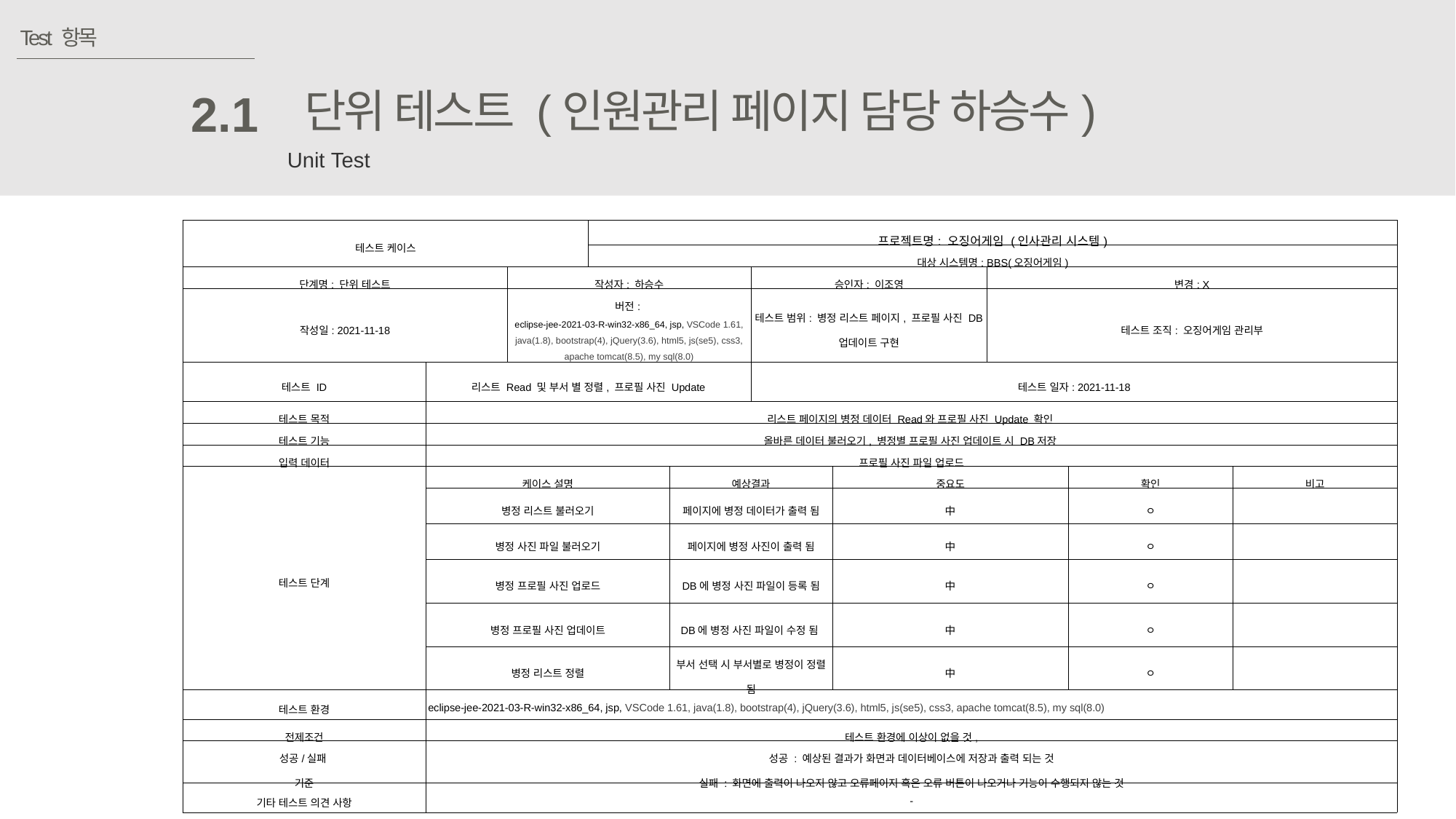

Test 항목
단위 테스트 (인원관리 페이지 담당 하승수)
2.1
Unit Test

| 테스트 케이스 |  |  | 프로젝트명: 오징어게임 (인사관리 시스템) |  |  |  |  |  |  |
| --- | --- | --- | --- | --- | --- | --- | --- | --- | --- |
|  |  |  | 대상 시스템명: BBS(오징어게임) |  |  |  |  |  |  |
| 단계명: 단위 테스트 |  | 작성자: 하승수 |  |  | 승인자: 이조영 |  | 변경: X |  |  |
| 작성일: 2021-11-18 |  | 버전: eclipse-jee-2021-03-R-win32-x86\_64, jsp, VSCode 1.61, java(1.8), bootstrap(4), jQuery(3.6), html5, js(se5), css3, apache tomcat(8.5), my sql(8.0) |  |  | 테스트 범위: 병정 리스트 페이지, 프로필 사진 DB 업데이트 구현 |  | 테스트 조직: 오징어게임 관리부 |  |  |
| 테스트 ID | 리스트 Read 및 부서 별 정렬, 프로필 사진 Update |  |  |  | 테스트 일자: 2021-11-18 |  |  |  |  |
| 테스트 목적 | 리스트 페이지의 병정 데이터 Read와 프로필 사진 Update 확인 |  |  |  |  |  |  |  |  |
| 테스트 기능 | 올바른 데이터 불러오기, 병정별 프로필 사진 업데이트 시 DB저장 |  |  |  |  |  |  |  |  |
| 입력 데이터 | 프로필 사진 파일 업로드 |  |  |  |  |  |  |  |  |
| 테스트 단계 | 케이스 설명 |  |  | 예상결과 |  | 중요도 |  | 확인 | 비고 |
|  | 병정 리스트 불러오기 |  |  | 페이지에 병정 데이터가 출력 됨 |  | 中 |  | ㅇ |  |
|  | 병정 사진 파일 불러오기 |  |  | 페이지에 병정 사진이 출력 됨 |  | 中 |  | ㅇ |  |
|  | 병정 프로필 사진 업로드 |  |  | DB에 병정 사진 파일이 등록 됨 |  | 中 |  | ㅇ |  |
|  | 병정 프로필 사진 업데이트 |  |  | DB에 병정 사진 파일이 수정 됨 |  | 中 |  | ㅇ |  |
|  | 병정 리스트 정렬 |  |  | 부서 선택 시 부서별로 병정이 정렬 됨 |  | 中 |  | ㅇ |  |
| 테스트 환경 | eclipse-jee-2021-03-R-win32-x86\_64, jsp, VSCode 1.61, java(1.8), bootstrap(4), jQuery(3.6), html5, js(se5), css3, apache tomcat(8.5), my sql(8.0) |  |  |  |  |  |  |  |  |
| 전제조건 | 테스트 환경에 이상이 없을 것, |  |  |  |  |  |  |  |  |
| 성공/실패 기준 | 성공 : 예상된 결과가 화면과 데이터베이스에 저장과 출력 되는 것 실패 : 화면에 출력이 나오지 않고 오류페이지 혹은 오류 버튼이 나오거나 기능이 수행되지 않는 것 |  |  |  |  |  |  |  |  |
| 기타 테스트 의견 사항 | - |  |  |  |  |  |  |  |  |